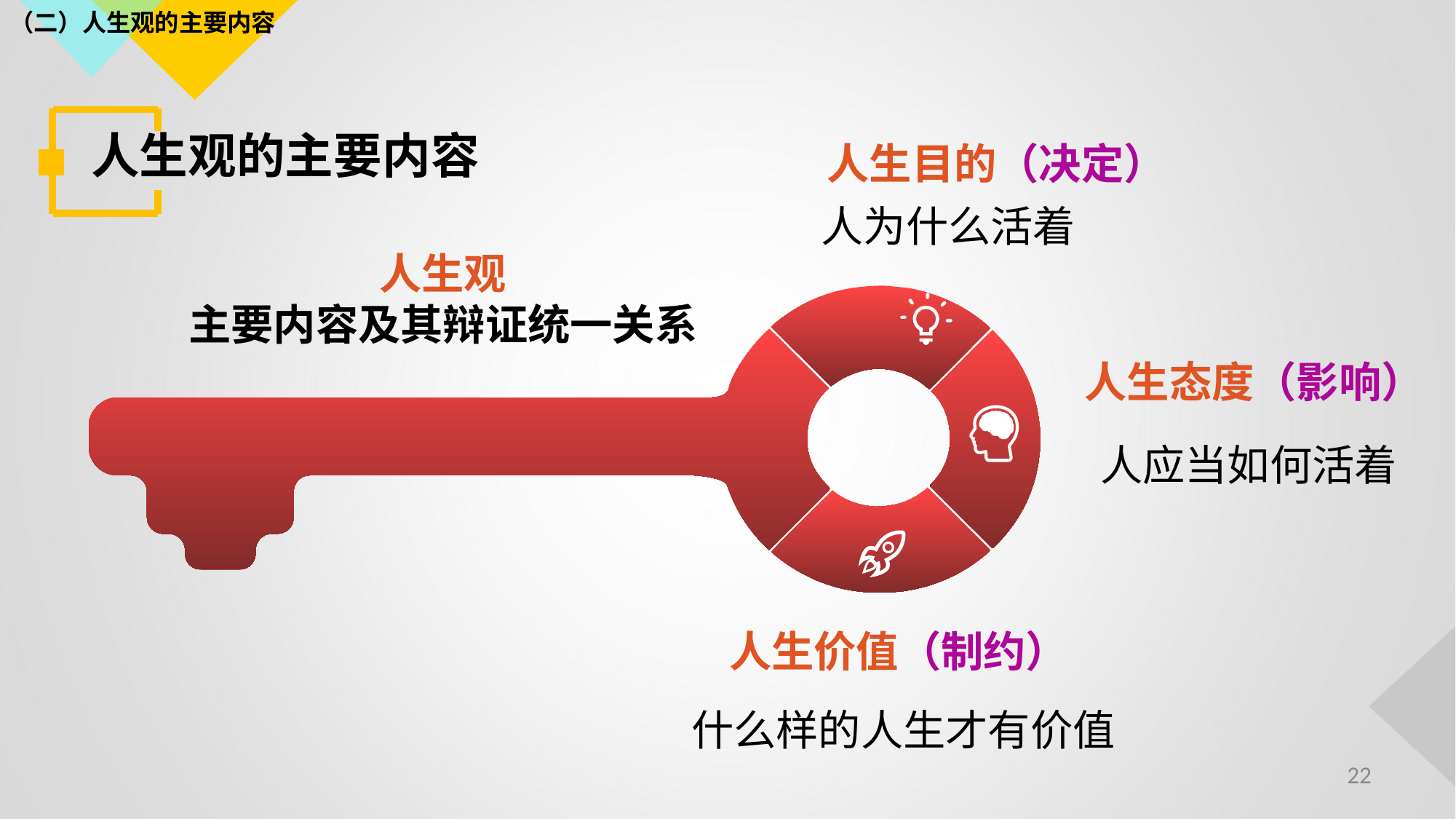

（二）人生观的主要内容

# 人生观的主要内容
人生目的（决定）
人为什么活着
人生观
主要内容及其辩证统一关系

人生态度（影响）

人应当如何活着

人生价值（制约）
什么样的人生才有价值
22